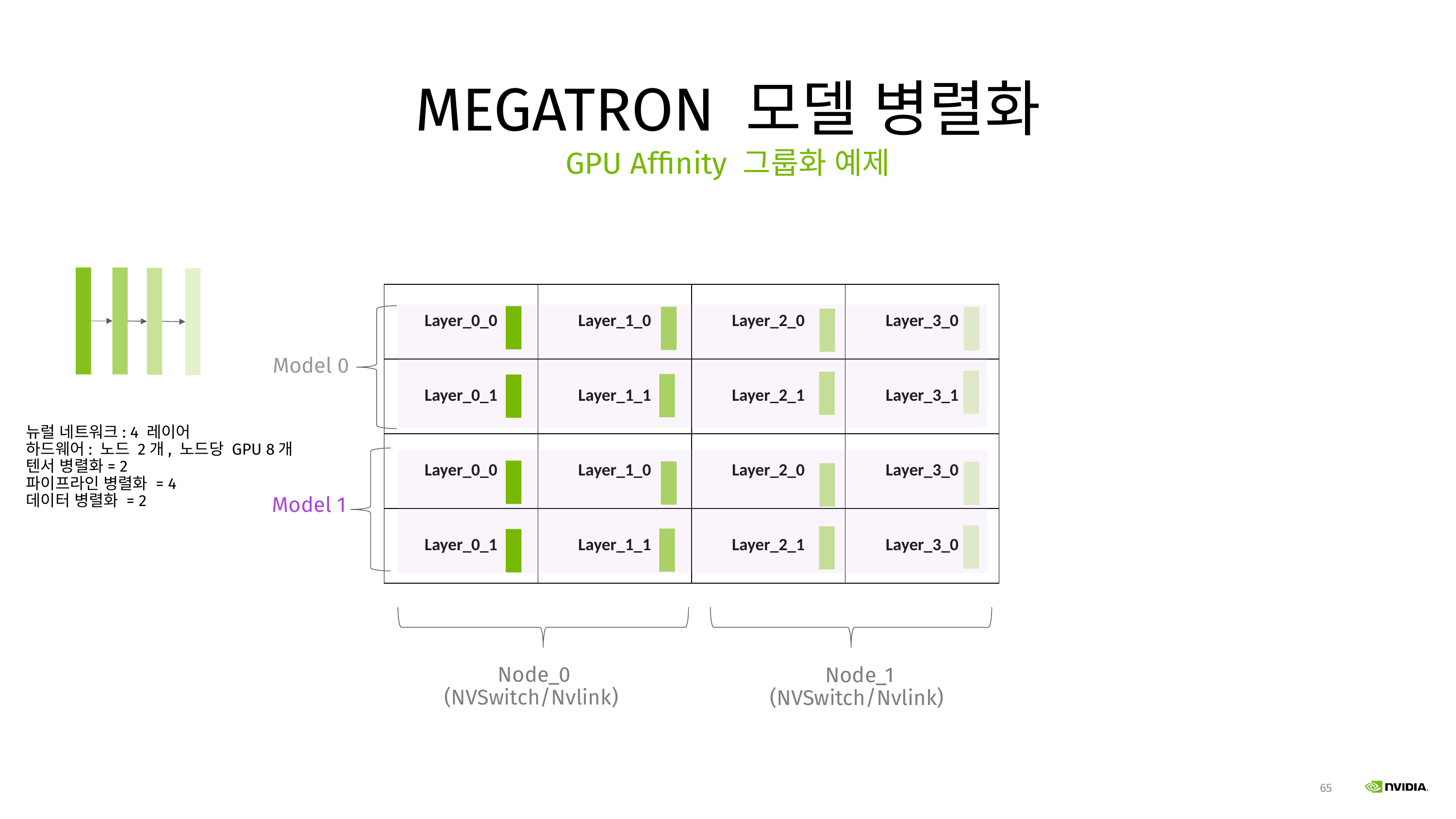

# MEGATRON 모델 병렬화
GPU Affinity 그룹화 예제

| Layer\_0\_0 | Layer\_1\_0 | Layer\_2\_0 | Layer\_3\_0 |
| --- | --- | --- | --- |
| Layer\_0\_1 | Layer\_1\_1 | Layer\_2\_1 | Layer\_3\_1 |
| Layer\_0\_0 | Layer\_1\_0 | Layer\_2\_0 | Layer\_3\_0 |
| Layer\_0\_1 | Layer\_1\_1 | Layer\_2\_1 | Layer\_3\_0 |

Model 1

Model 0

뉴럴 네트워크: 4 레이어
하드웨어: 노드 2개, 노드당 GPU 8개
텐서 병렬화= 2
파이프라인 병렬화 = 4
데이터 병렬화 = 2

Node_0 (NVSwitch/Nvlink)
Node_1
(NVSwitch/Nvlink)
https://github.com/NVIDIA/Megatron-LM